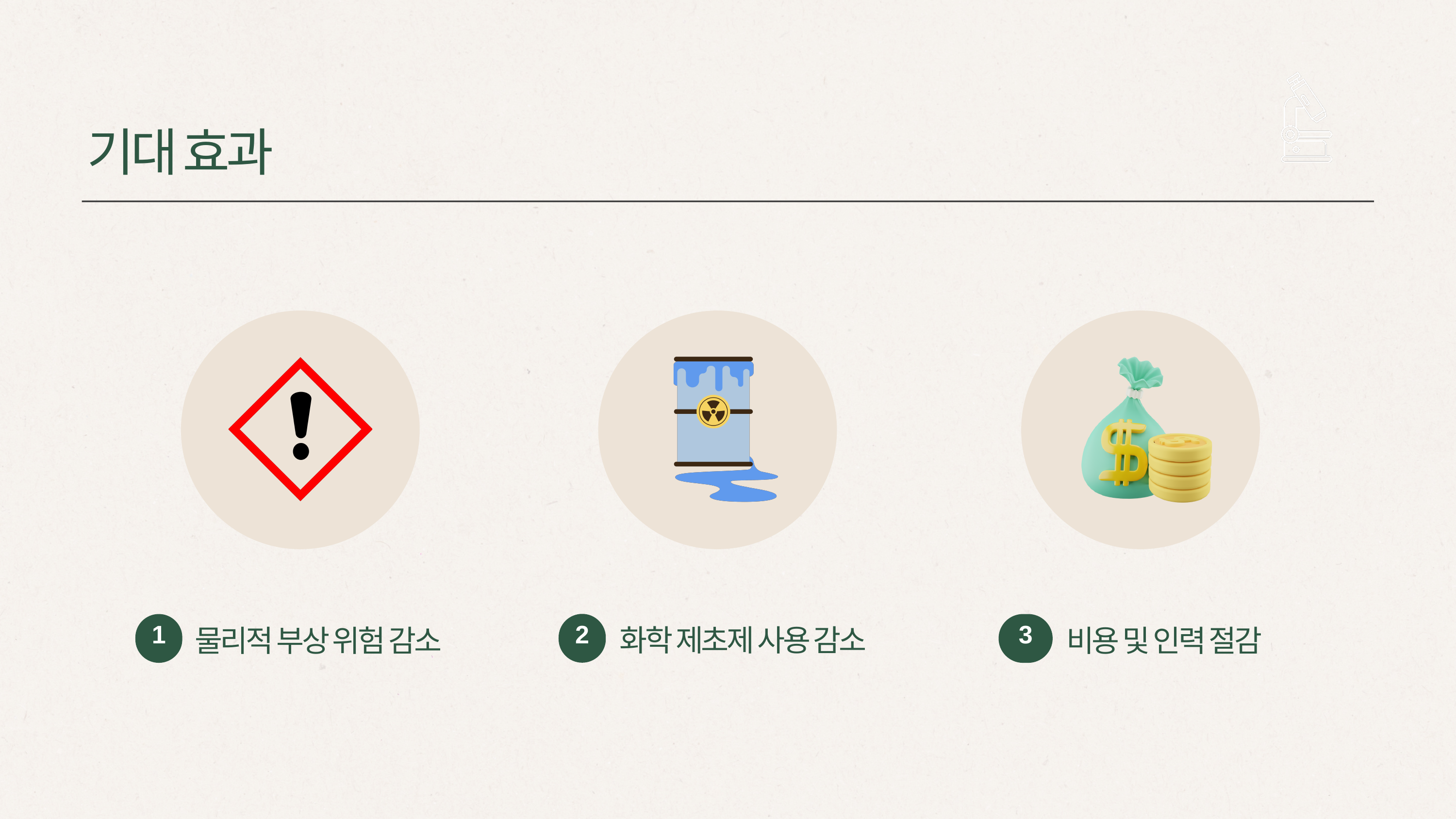

기대 효과

2

1

3
화학 제초제 사용 감소
물리적 부상 위험 감소
비용 및 인력 절감